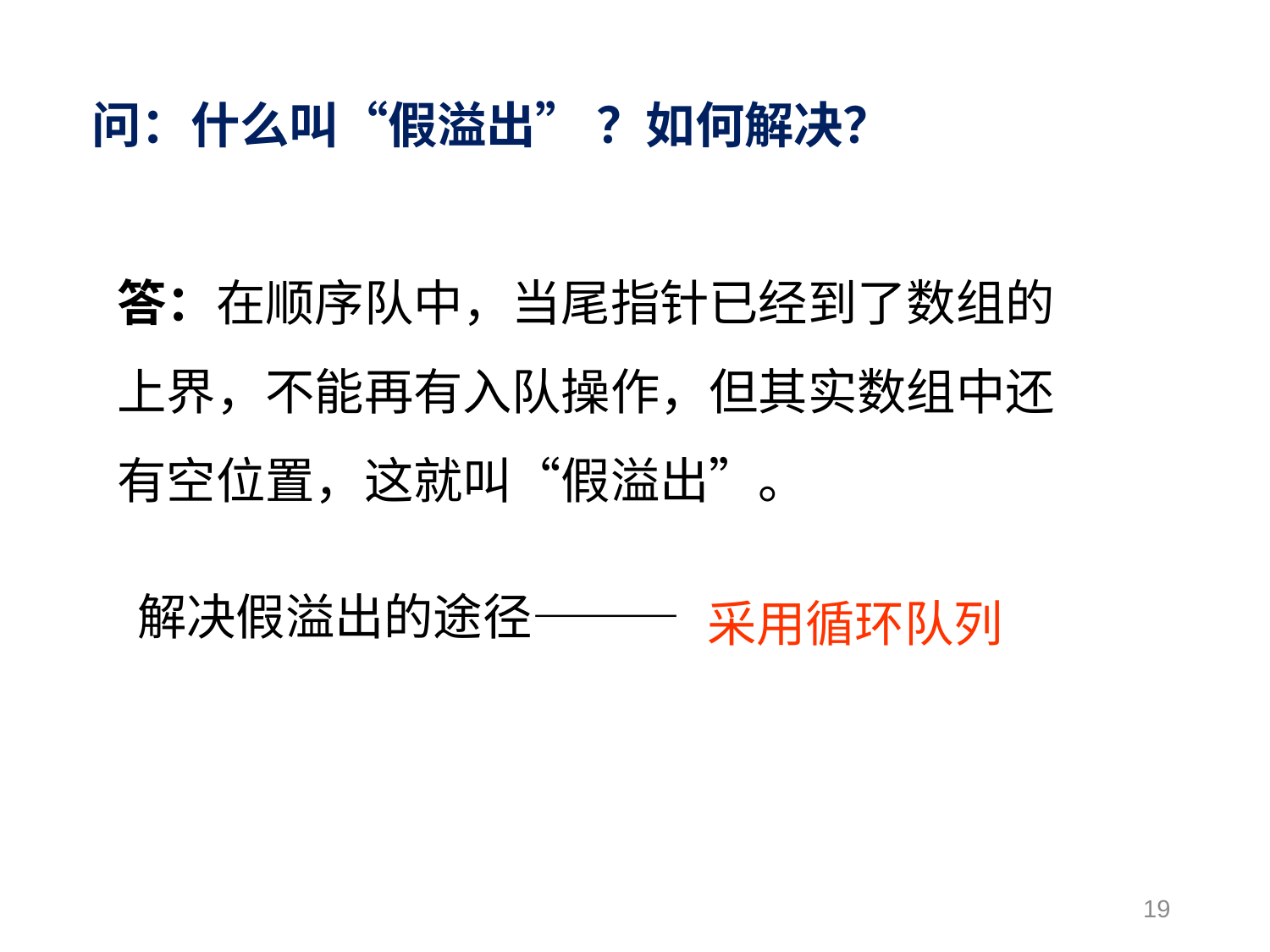

问：什么叫“假溢出” ？如何解决？
答：在顺序队中，当尾指针已经到了数组的上界，不能再有入队操作，但其实数组中还有空位置，这就叫“假溢出”。
解决假溢出的途径———
采用循环队列
19